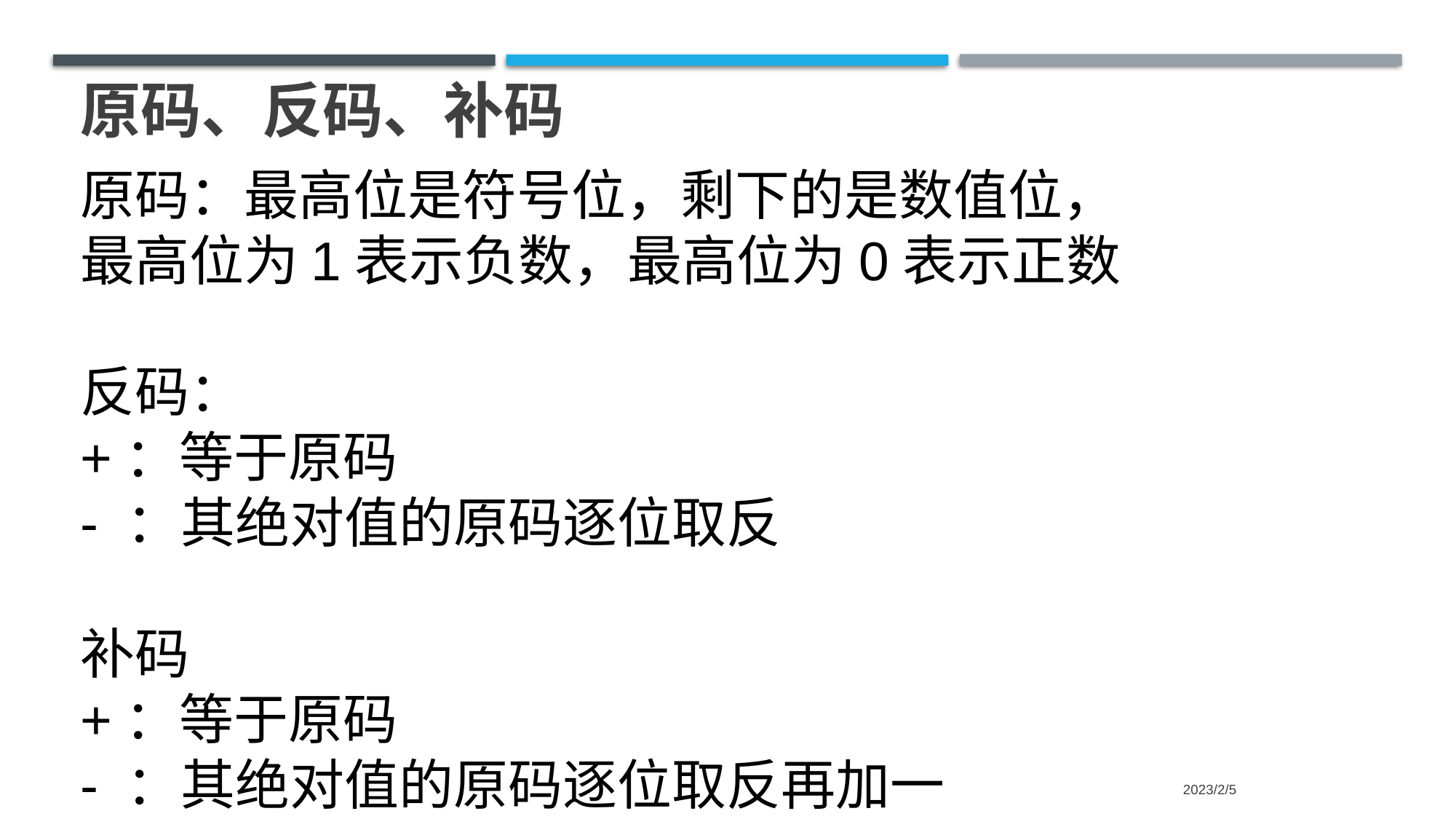

# 原码、反码、补码
原码：最高位是符号位，剩下的是数值位，最高位为1表示负数，最高位为0表示正数

反码：
+：等于原码
- ：其绝对值的原码逐位取反

补码
+：等于原码
- ：其绝对值的原码逐位取反再加一
2023/2/5